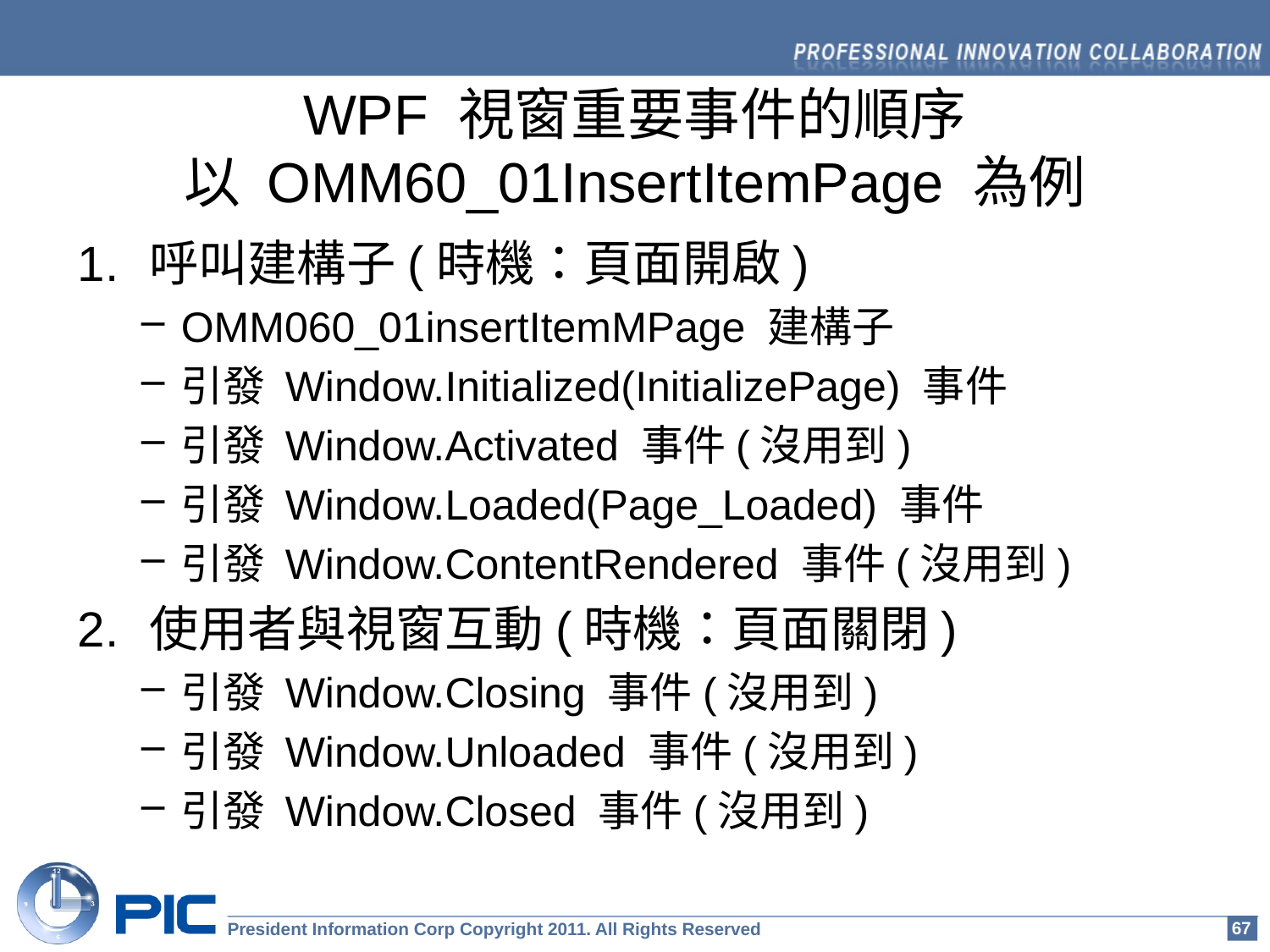

# WPF 視窗重要事件的順序 以 OMM60_01InsertItemPage 為例
呼叫建構子(時機：頁面開啟)
OMM060_01insertItemMPage 建構子
引發 Window.Initialized(InitializePage) 事件
引發 Window.Activated 事件(沒用到)
引發 Window.Loaded(Page_Loaded) 事件
引發 Window.ContentRendered 事件(沒用到)
使用者與視窗互動(時機：頁面關閉)
引發 Window.Closing 事件(沒用到)
引發 Window.Unloaded 事件(沒用到)
引發 Window.Closed 事件(沒用到)